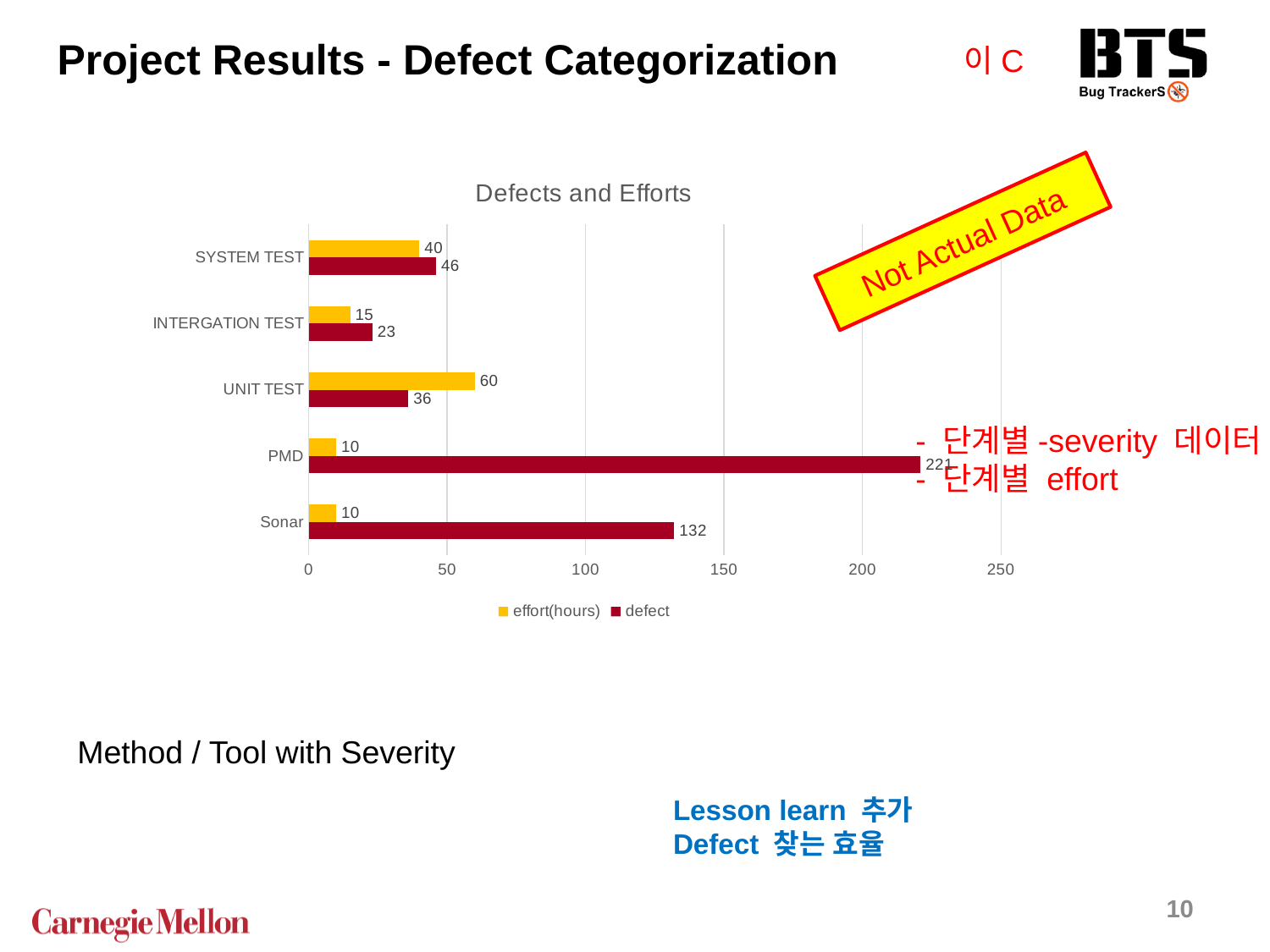

Project Results - Defect Categorization
이C

### Chart: Defects and Efforts

| Category | defect | effort(hours) |
|---|---|---|
| Sonar | 132.0 | 10.0 |
| PMD | 221.0 | 10.0 |
| UNIT TEST | 36.0 | 60.0 |
| INTERGATION TEST | 23.0 | 15.0 |
| SYSTEM TEST | 46.0 | 40.0 |
Not Actual Data
- 단계별-severity 데이터 합치기
- 단계별 effort
Method / Tool with Severity

Lesson learn 추가
Defect 찾는 효율
10